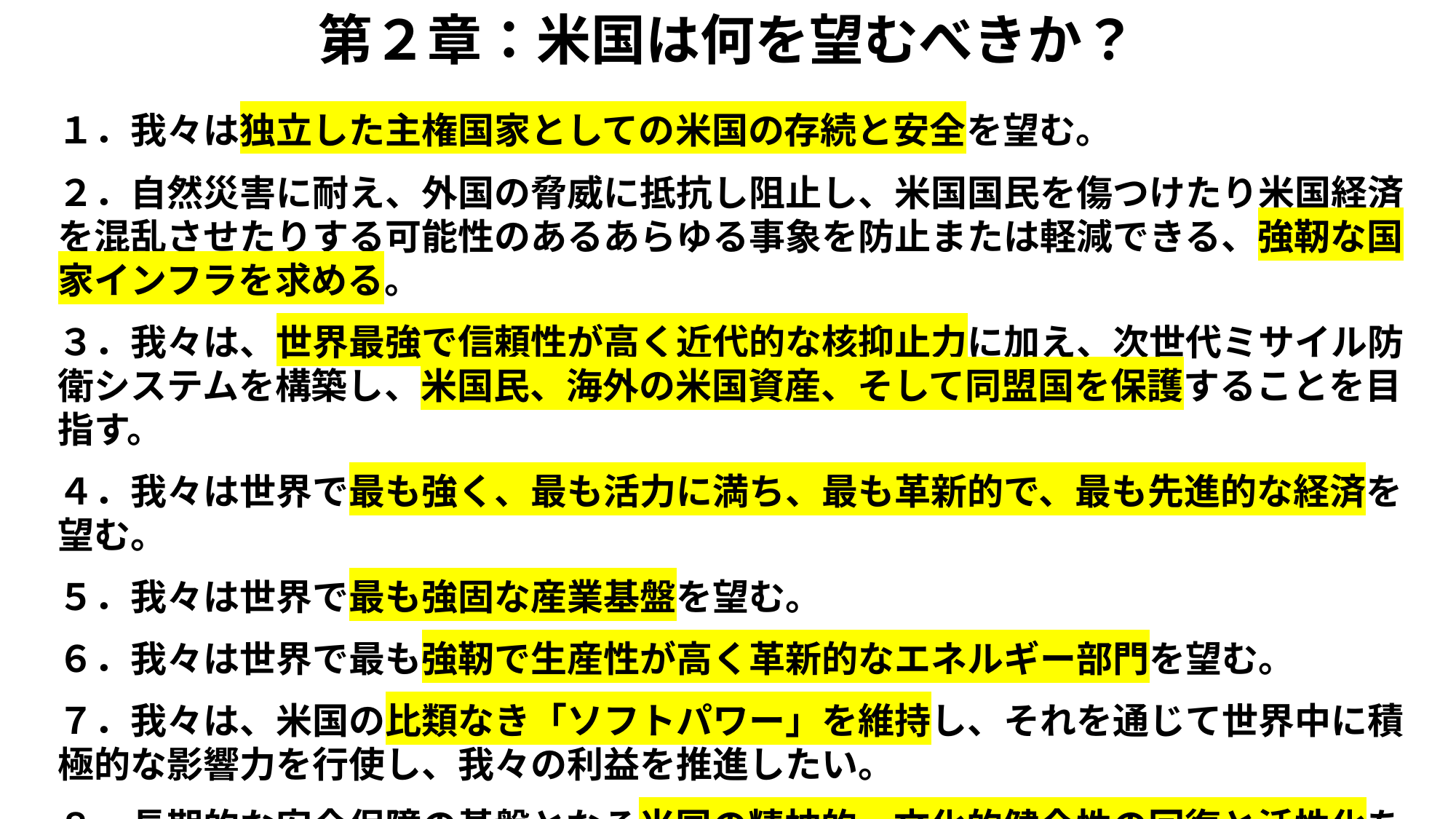

第２章：米国は何を望むべきか？
１．我々は独立した主権国家としての米国の存続と安全を望む。

２．自然災害に耐え、外国の脅威に抵抗し阻止し、米国国民を傷つけたり米国経済を混乱させたりする可能性のあるあらゆる事象を防止または軽減できる、強靭な国家インフラを求める。

３．我々は、世界最強で信頼性が高く近代的な核抑止力に加え、次世代ミサイル防衛システムを構築し、米国民、海外の米国資産、そして同盟国を保護することを目指す。

４．我々は世界で最も強く、最も活力に満ち、最も革新的で、最も先進的な経済を望む。

５．我々は世界で最も強固な産業基盤を望む。

６．我々は世界で最も強靭で生産性が高く革新的なエネルギー部門を望む。

７．我々は、米国の比類なき「ソフトパワー」を維持し、それを通じて世界中に積極的な影響力を行使し、我々の利益を推進したい。

８．長期的な安全保障の基盤となる米国の精神的・文化的健全性の回復と活性化を望む。